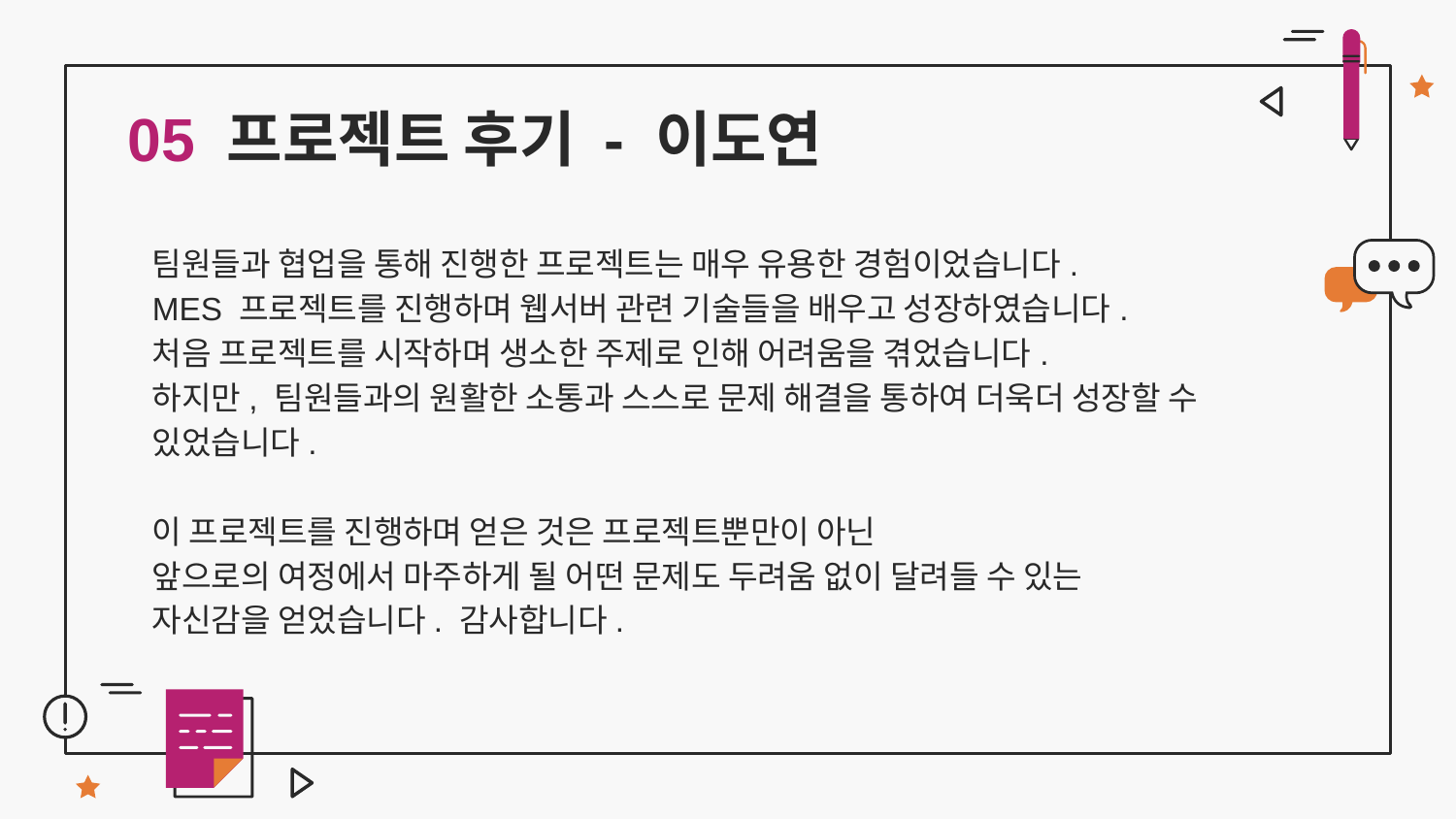

# 05 프로젝트 후기 - 이도연
팀원들과 협업을 통해 진행한 프로젝트는 매우 유용한 경험이었습니다.
MES 프로젝트를 진행하며 웹서버 관련 기술들을 배우고 성장하였습니다.
처음 프로젝트를 시작하며 생소한 주제로 인해 어려움을 겪었습니다.
하지만, 팀원들과의 원활한 소통과 스스로 문제 해결을 통하여 더욱더 성장할 수 있었습니다.

이 프로젝트를 진행하며 얻은 것은 프로젝트뿐만이 아닌
앞으로의 여정에서 마주하게 될 어떤 문제도 두려움 없이 달려들 수 있는
자신감을 얻었습니다. 감사합니다.